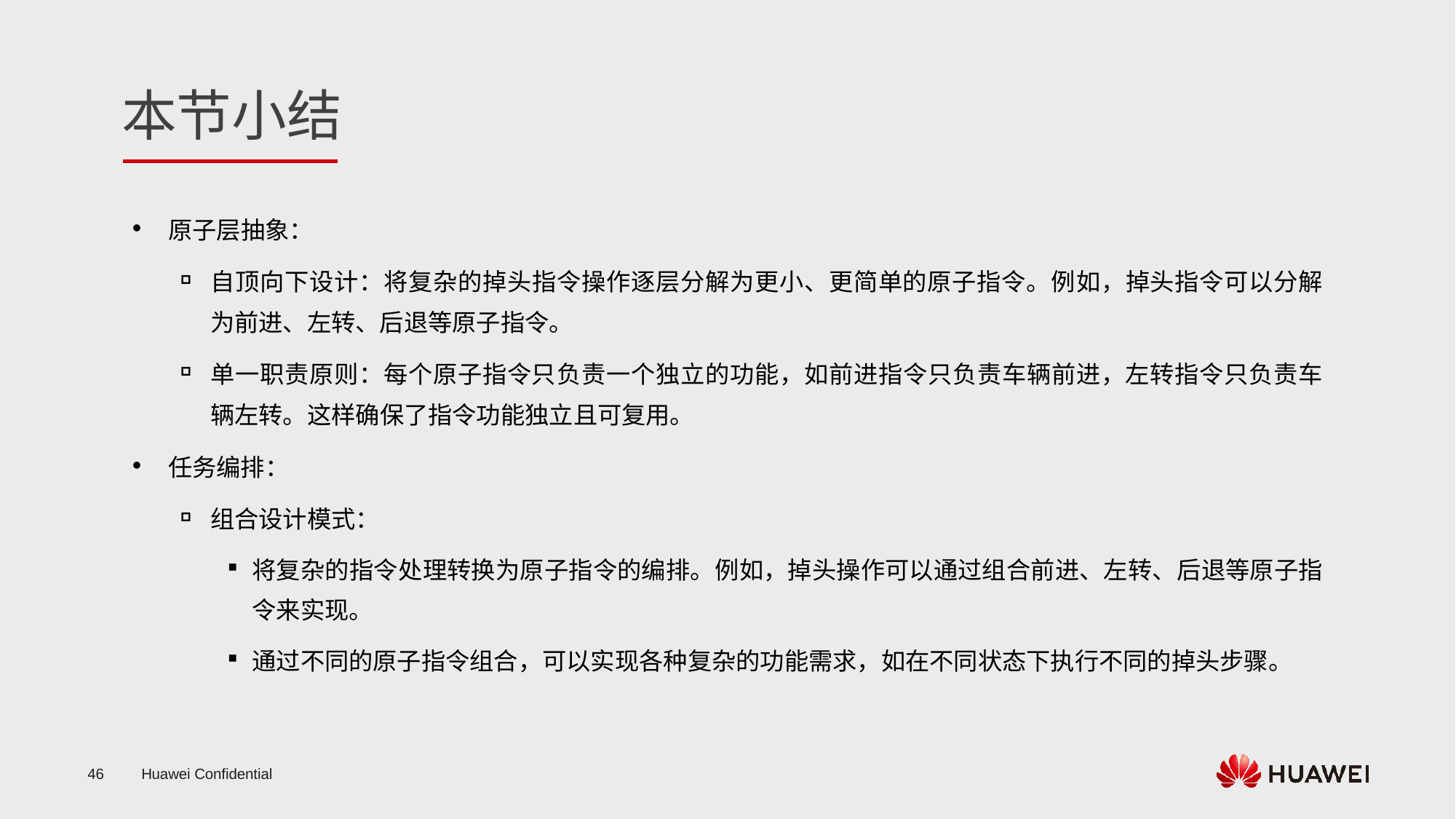

原子层抽象：
自顶向下设计：将复杂的掉头指令操作逐层分解为更小、更简单的原子指令。例如，掉头指令可以分解为前进、左转、后退等原子指令。
单一职责原则：每个原子指令只负责一个独立的功能，如前进指令只负责车辆前进，左转指令只负责车辆左转。这样确保了指令功能独立且可复用。
任务编排：
组合设计模式：
将复杂的指令处理转换为原子指令的编排。例如，掉头操作可以通过组合前进、左转、后退等原子指令来实现。
通过不同的原子指令组合，可以实现各种复杂的功能需求，如在不同状态下执行不同的掉头步骤。